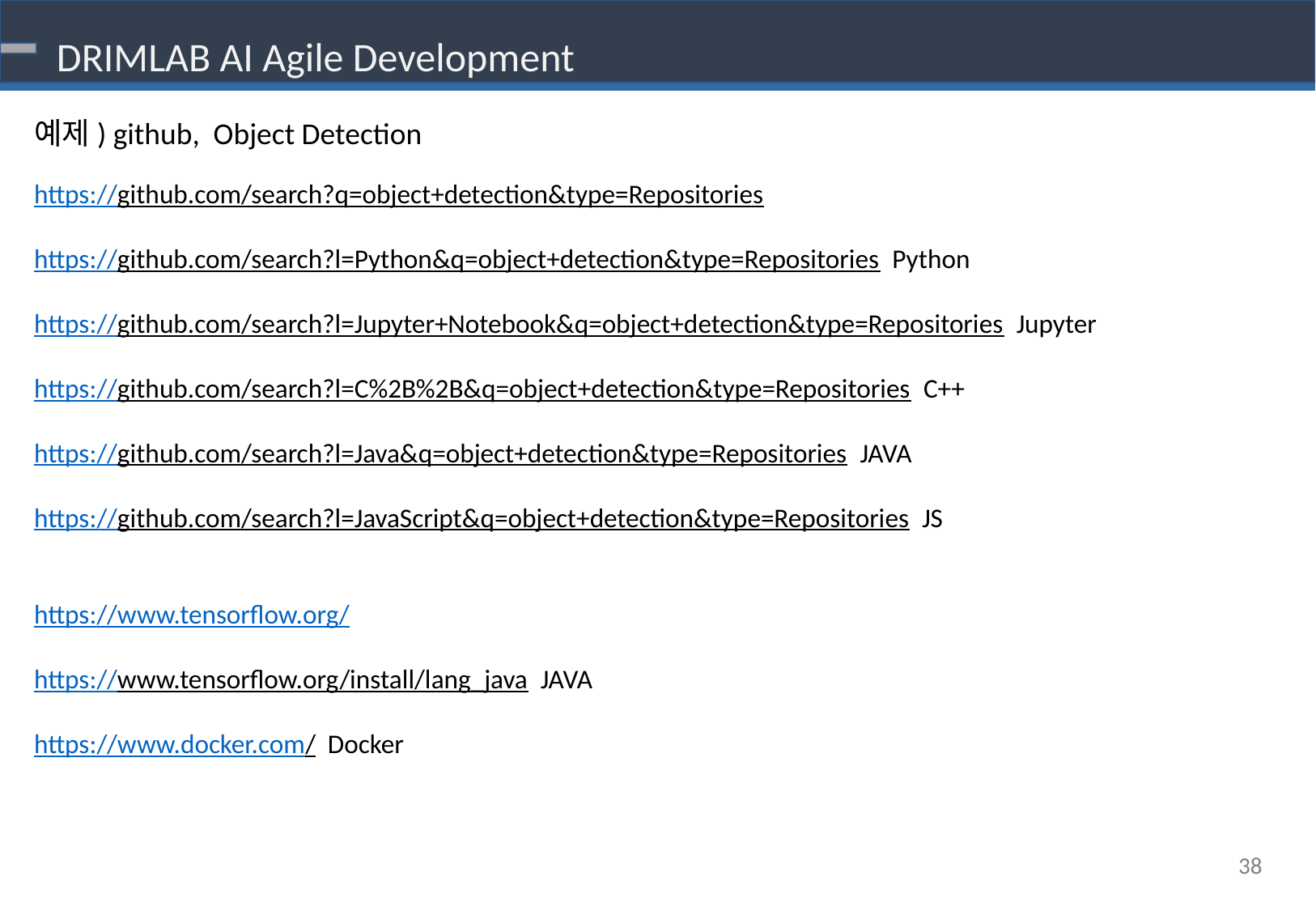

# DRIMLAB AI Agile Development
예제) github,  Object Detection

https://github.com/search?q=object+detection&type=Repositories

https://github.com/search?l=Python&q=object+detection&type=Repositories  Python

https://github.com/search?l=Jupyter+Notebook&q=object+detection&type=Repositories  Jupyter

https://github.com/search?l=C%2B%2B&q=object+detection&type=Repositories  C++

https://github.com/search?l=Java&q=object+detection&type=Repositories  JAVA

https://github.com/search?l=JavaScript&q=object+detection&type=Repositories  JS

https://www.tensorflow.org/

https://www.tensorflow.org/install/lang_java  JAVA

https://www.docker.com/  Docker
38